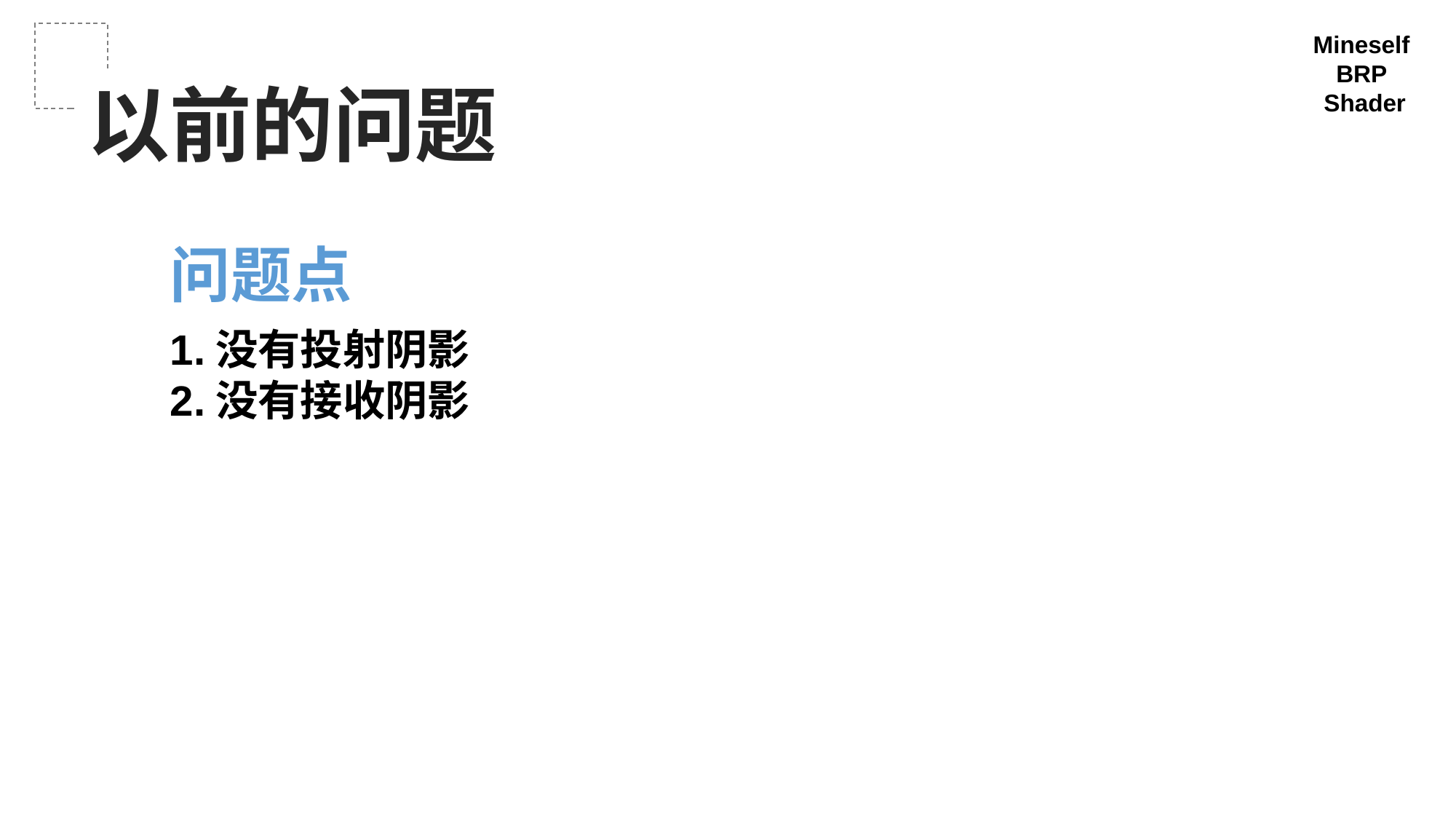

Mineself
BRP
Shader

以前的问题
问题点
1.没有投射阴影
2.没有接收阴影